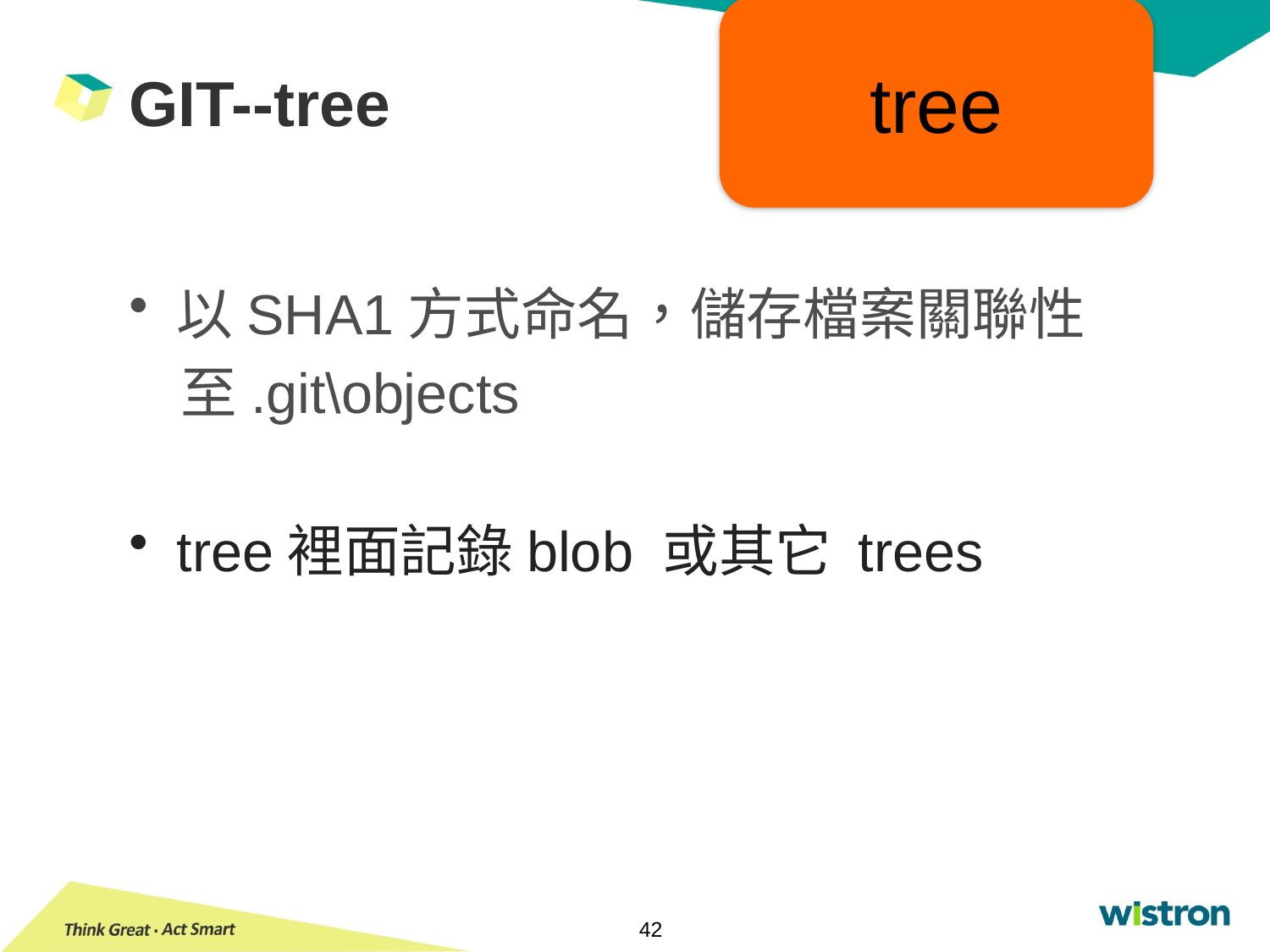

tree
# GIT--tree

以SHA1方式命名，儲存檔案關聯性
   至.git\objects

tree裡面記錄blob 或其它 trees

42